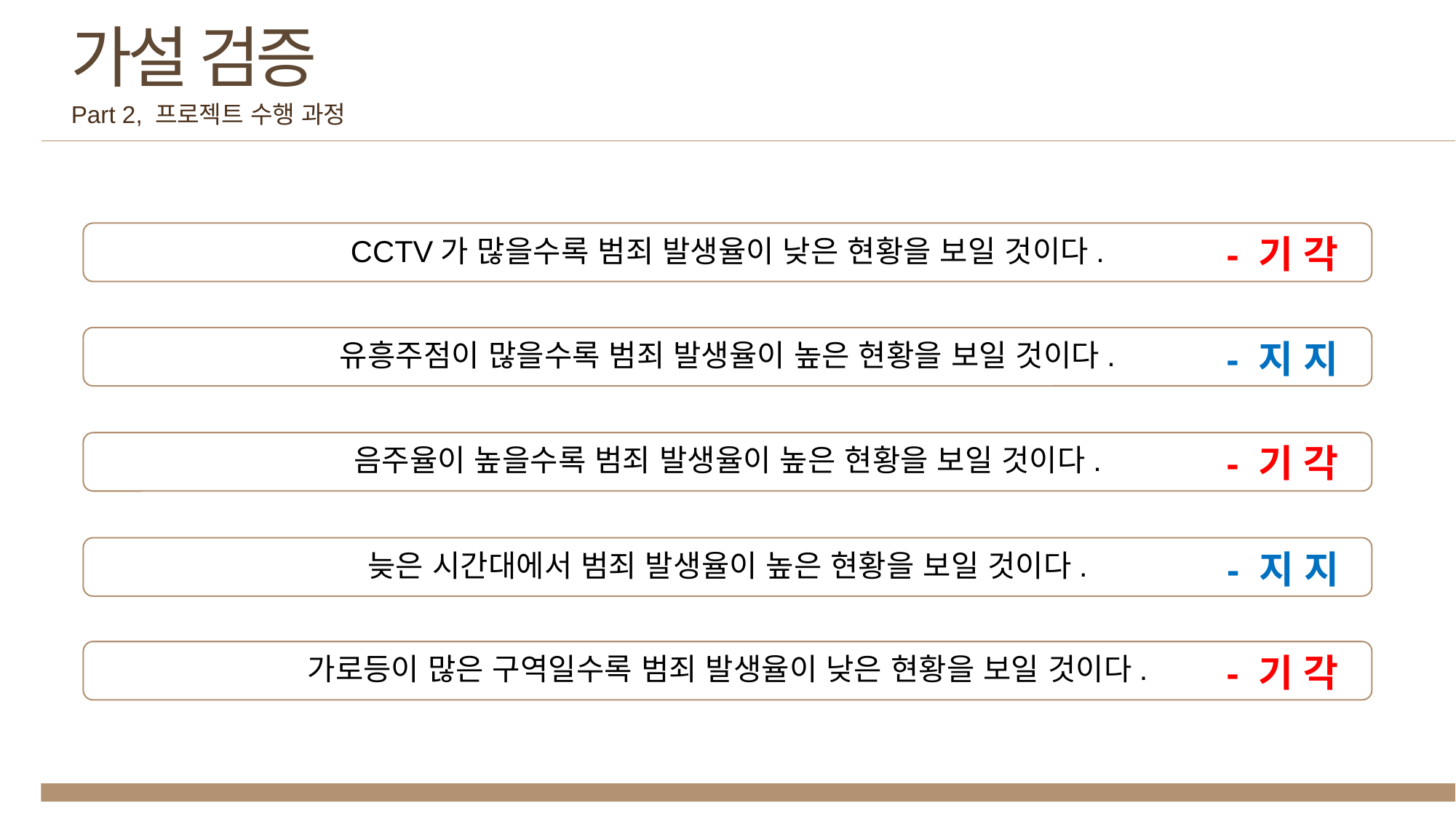

가설 검증
Part 2, 프로젝트 수행 과정

CCTV가 많을수록 범죄 발생율이 낮은 현황을 보일 것이다.
- 기 각

유흥주점이 많을수록 범죄 발생율이 높은 현황을 보일 것이다.
- 지 지

음주율이 높을수록 범죄 발생율이 높은 현황을 보일 것이다.
- 기 각

늦은 시간대에서 범죄 발생율이 높은 현황을 보일 것이다.
- 지 지

가로등이 많은 구역일수록 범죄 발생율이 낮은 현황을 보일 것이다.
- 기 각